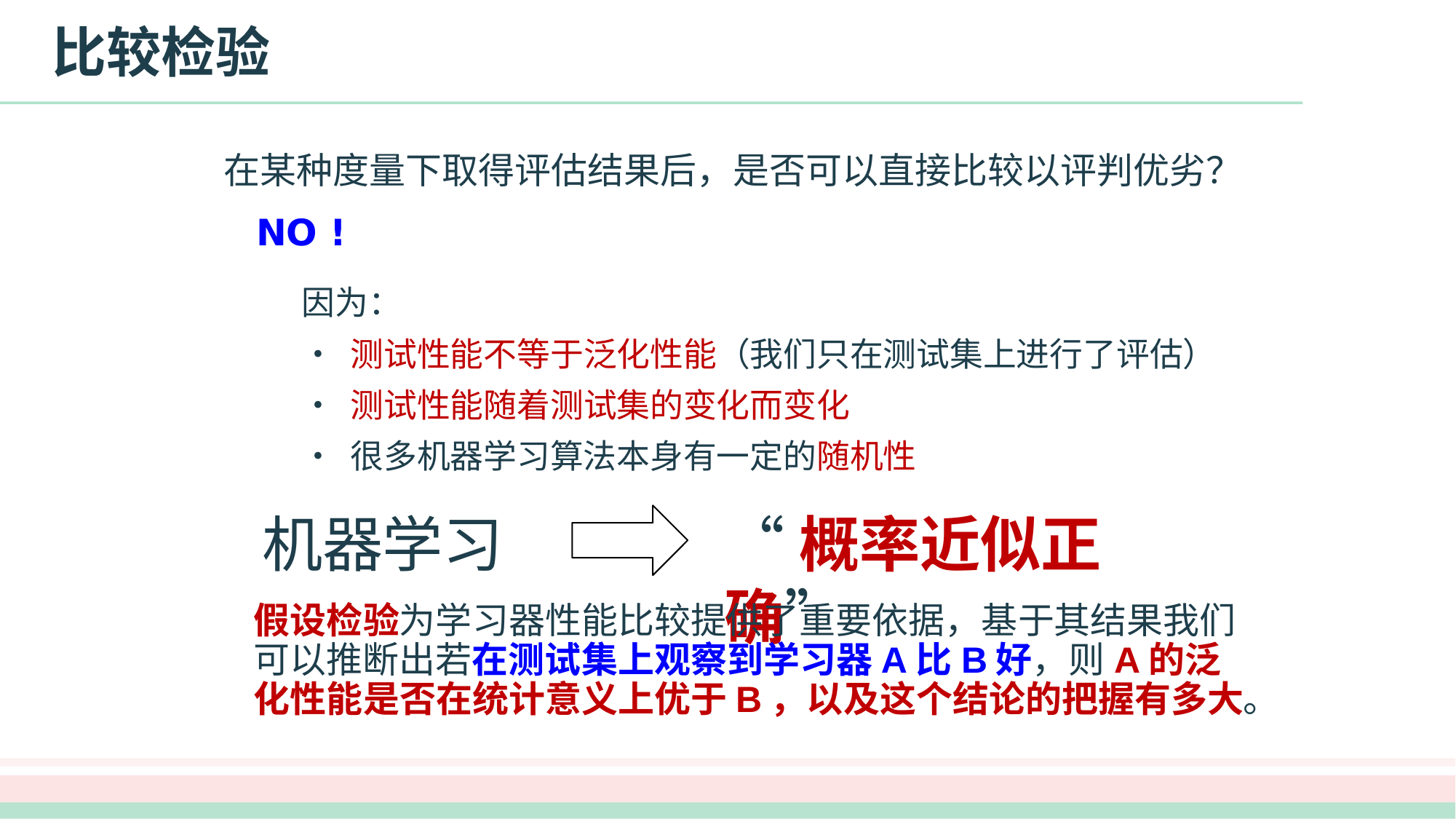

# 比较检验
在某种度量下取得评估结果后，是否可以直接比较以评判优劣？
NO !
因为：
• 测试性能不等于泛化性能（我们只在测试集上进行了评估）
• 测试性能随着测试集的变化而变化
• 很多机器学习算法本身有一定的随机性

机器学习
“概率近似正确”
假设检验为学习器性能比较提供了重要依据，基于其结果我们可以推断出若在测试集上观察到学习器A比B好，则A的泛化性能是否在统计意义上优于B，以及这个结论的把握有多大。